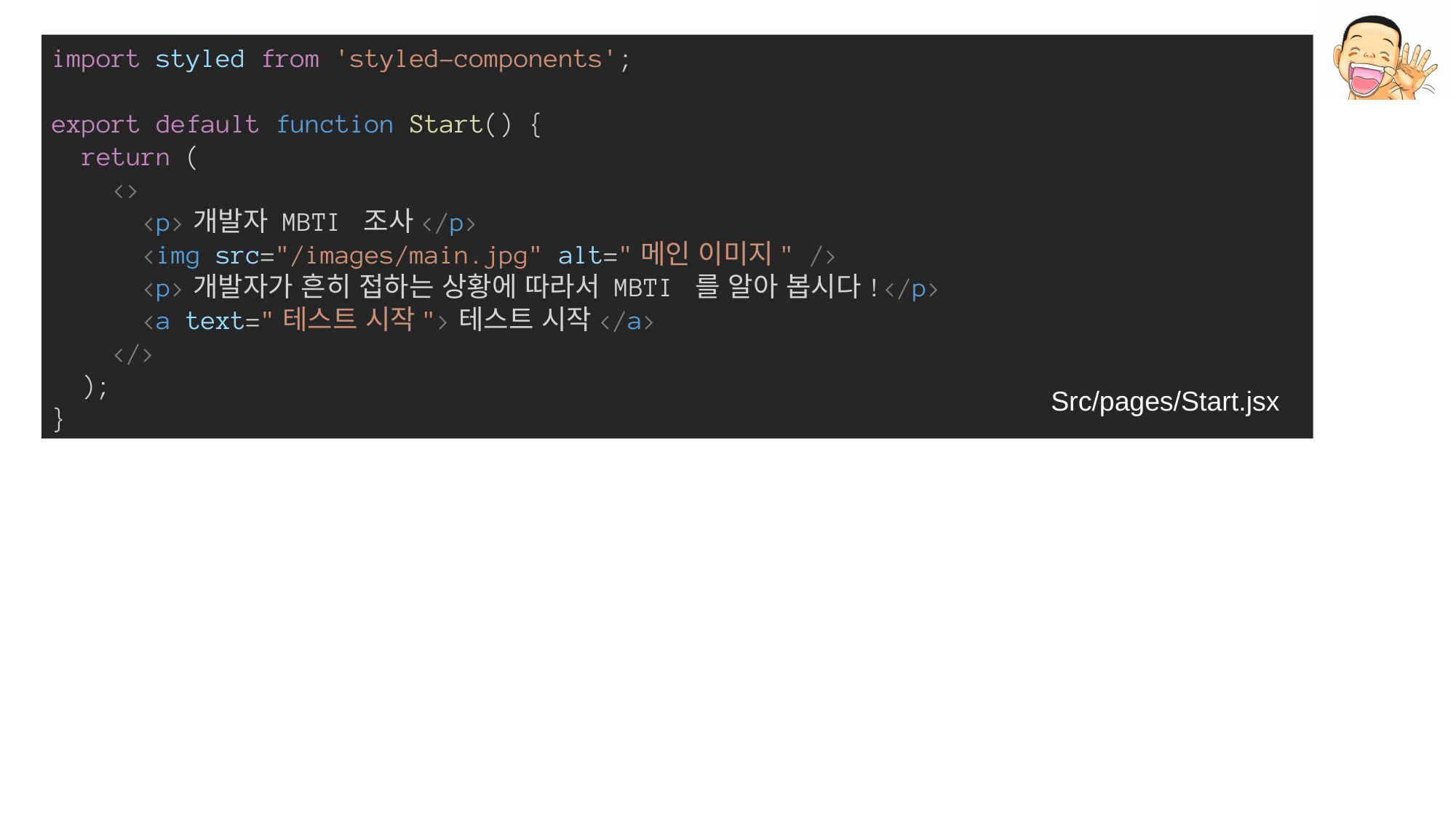

import styled from 'styled-components';
export default function Start() {
  return (
    <>
      <p>개발자 MBTI 조사</p>
      <img src="/images/main.jpg" alt="메인 이미지" />
      <p>개발자가 흔히 접하는 상황에 따라서 MBTI 를 알아 봅시다!</p>
      <a text="테스트 시작">테스트 시작</a>
    </>
  );
}
Src/pages/Start.jsx